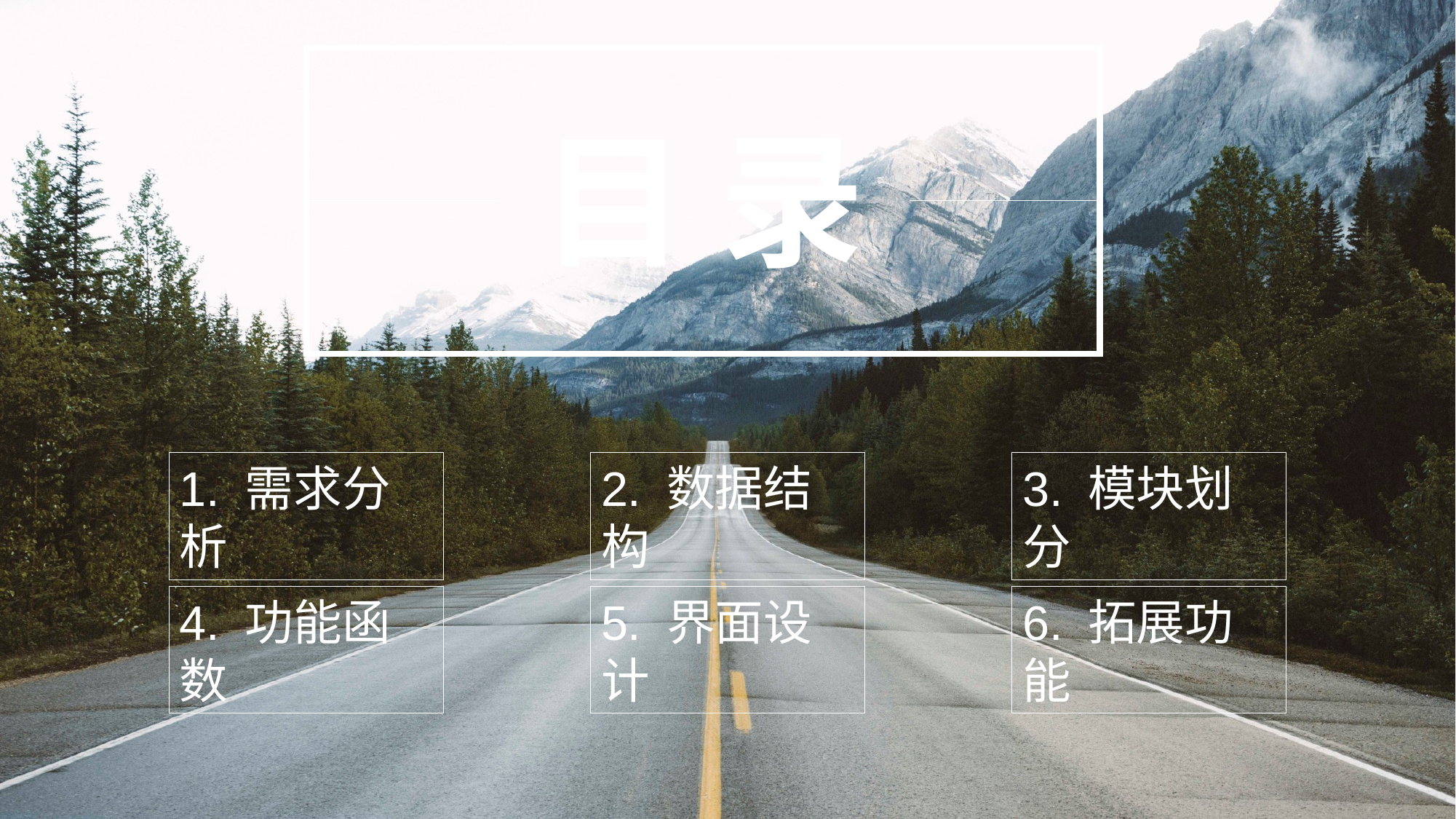

目 录
3. 模块划分
1. 需求分析
2. 数据结构
4. 功能函数
5. 界面设计
6. 拓展功能